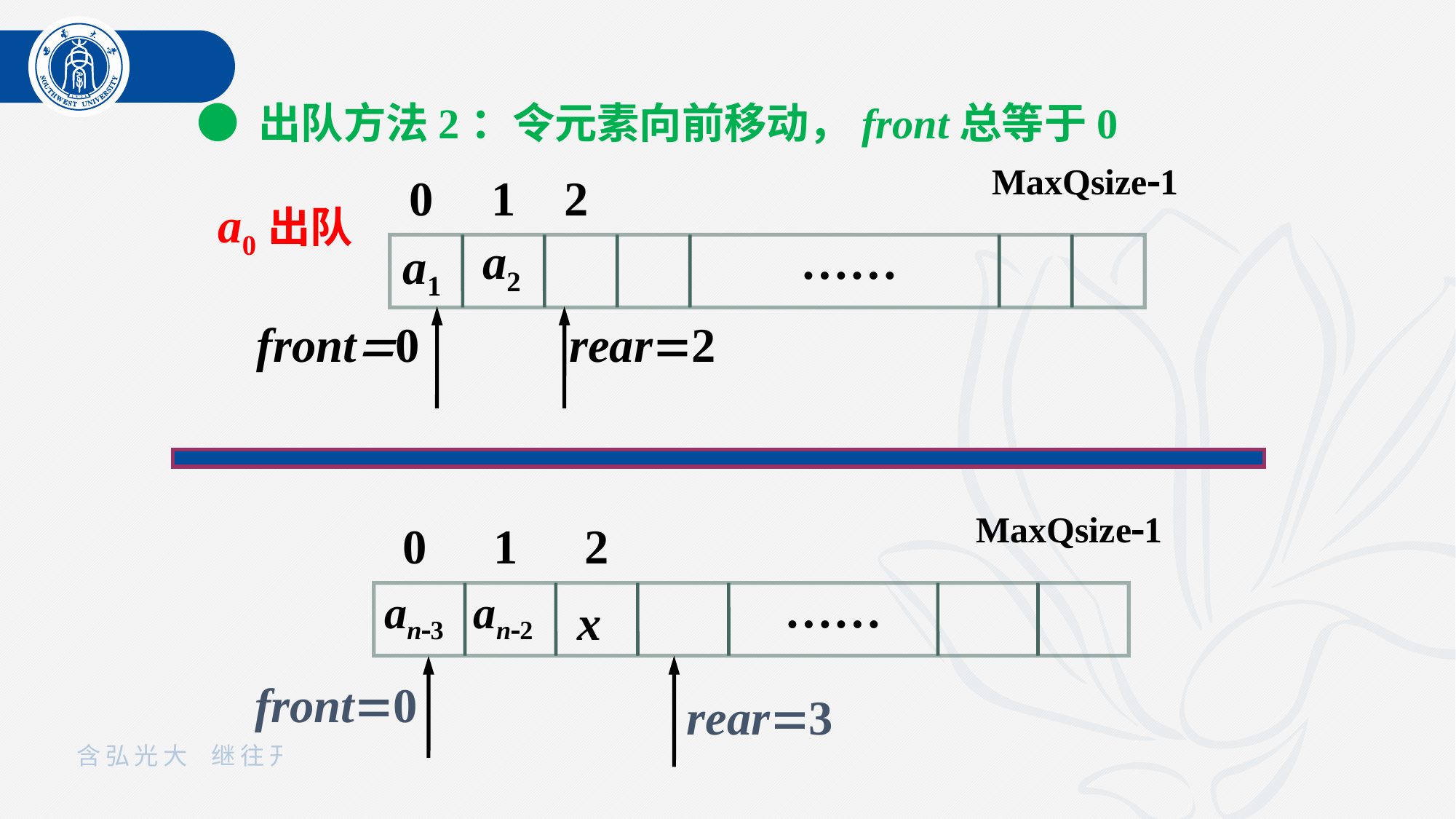

● 出队方法2：令元素向前移动，front总等于0
MaxQsize−1
0
1
2
a0出队
a2

……

a1

front=0
 rear=2

MaxQsize−1
0
1
2
……

an−3

an−2

x

front=0
rear=3